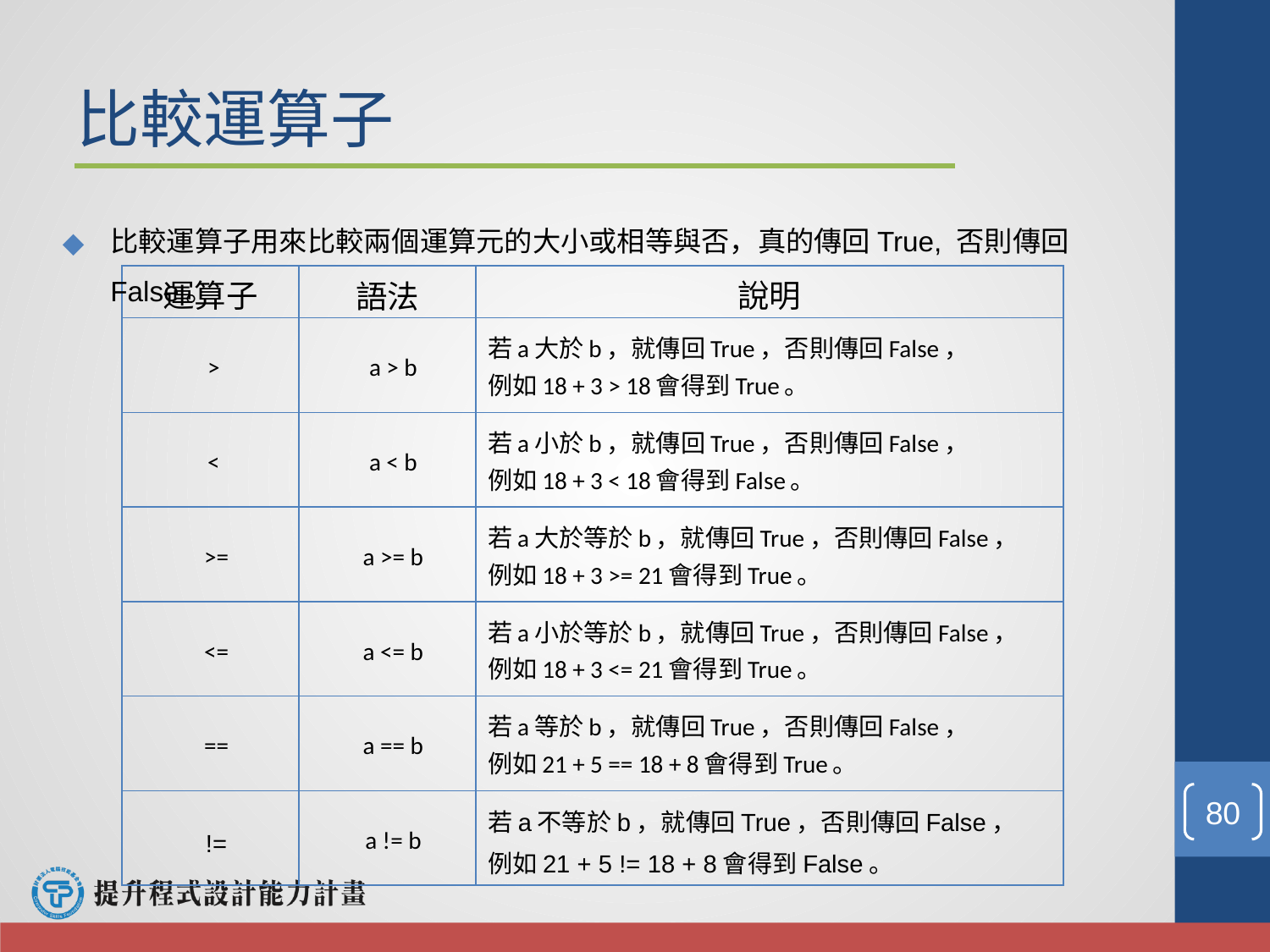

# 比較運算子
比較運算子用來比較兩個運算元的大小或相等與否，真的傳回True, 否則傳回False。
| 運算子 | 語法 | 說明 |
| --- | --- | --- |
| > | a > b | 若a大於b，就傳回True，否則傳回False， 例如18 + 3 > 18會得到True。 |
| < | a < b | 若a小於b，就傳回True，否則傳回False， 例如18 + 3 < 18會得到False。 |
| >= | a >= b | 若a大於等於b，就傳回True，否則傳回False， 例如18 + 3 >= 21會得到True。 |
| <= | a <= b | 若a小於等於b，就傳回True，否則傳回False， 例如18 + 3 <= 21會得到True。 |
| == | a == b | 若a等於b，就傳回True，否則傳回False， 例如21 + 5 == 18 + 8會得到True。 |
| != | a != b | 若a不等於b，就傳回True，否則傳回False， 例如21 + 5 != 18 + 8會得到False。 |

80